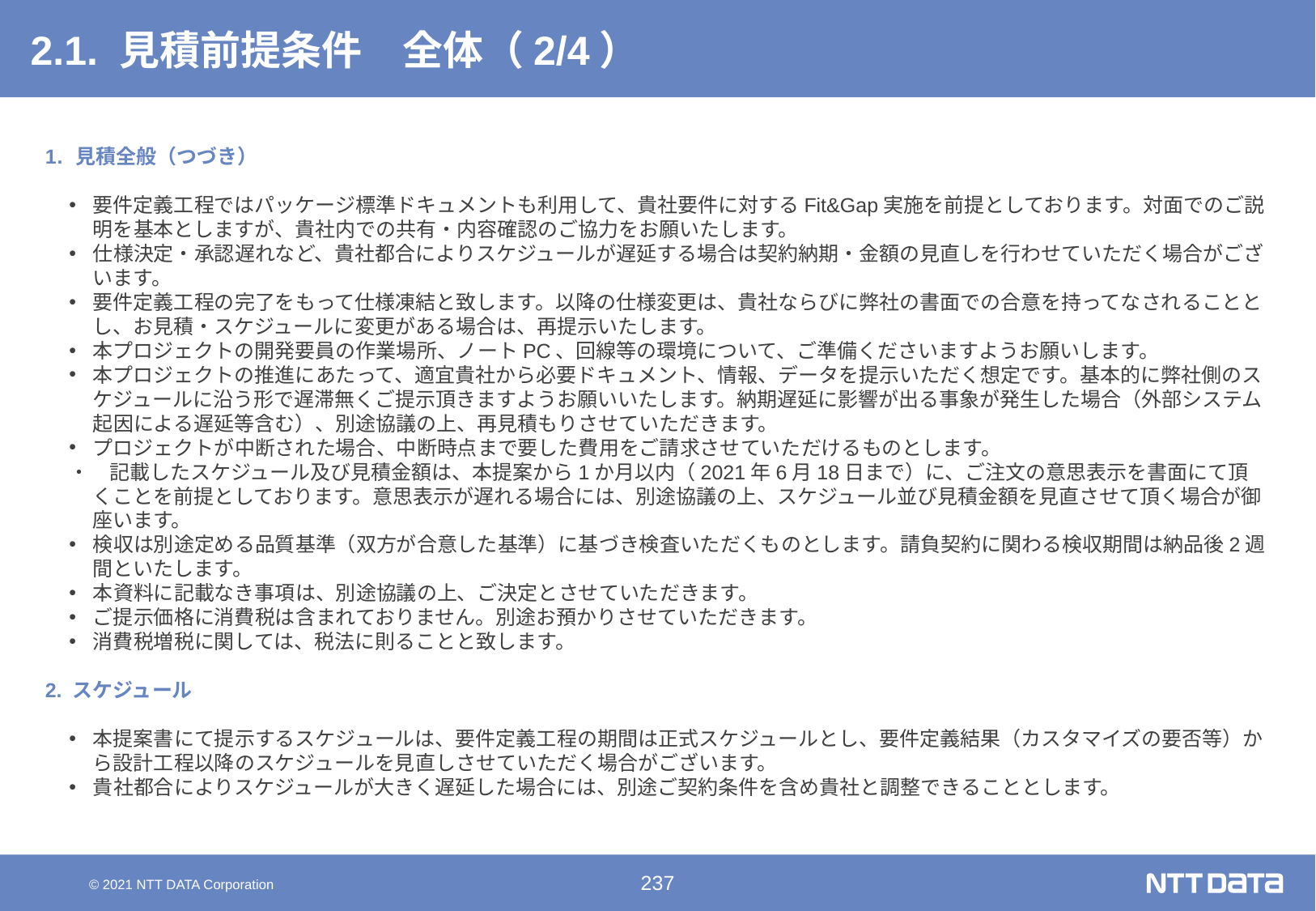

# 2.1. 見積前提条件　全体（2/4）
見積全般（つづき）

要件定義工程ではパッケージ標準ドキュメントも利用して、貴社要件に対するFit&Gap実施を前提としております。対面でのご説明を基本としますが、貴社内での共有・内容確認のご協力をお願いたします。
仕様決定・承認遅れなど、貴社都合によりスケジュールが遅延する場合は契約納期・金額の見直しを行わせていただく場合がございます。
要件定義工程の完了をもって仕様凍結と致します。以降の仕様変更は、貴社ならびに弊社の書面での合意を持ってなされることとし、お見積・スケジュールに変更がある場合は、再提示いたします。
本プロジェクトの開発要員の作業場所、ノートPC、回線等の環境について、ご準備くださいますようお願いします。
本プロジェクトの推進にあたって、適宜貴社から必要ドキュメント、情報、データを提示いただく想定です。基本的に弊社側のスケジュールに沿う形で遅滞無くご提示頂きますようお願いいたします。納期遅延に影響が出る事象が発生した場合（外部システム起因による遅延等含む）、別途協議の上、再見積もりさせていただきます。
プロジェクトが中断された場合、中断時点まで要した費用をご請求させていただけるものとします。
・　記載したスケジュール及び見積金額は、本提案から1か月以内（2021年6月18日まで）に、ご注文の意思表示を書面にて頂くことを前提としております。意思表示が遅れる場合には、別途協議の上、スケジュール並び見積金額を見直させて頂く場合が御座います。
検収は別途定める品質基準（双方が合意した基準）に基づき検査いただくものとします。請負契約に関わる検収期間は納品後2週間といたします。
本資料に記載なき事項は、別途協議の上、ご決定とさせていただきます。
ご提示価格に消費税は含まれておりません。別途お預かりさせていただきます。
消費税増税に関しては、税法に則ることと致します。

2. スケジュール

本提案書にて提示するスケジュールは、要件定義工程の期間は正式スケジュールとし、要件定義結果（カスタマイズの要否等）から設計工程以降のスケジュールを見直しさせていただく場合がございます。
貴社都合によりスケジュールが大きく遅延した場合には、別途ご契約条件を含め貴社と調整できることとします。